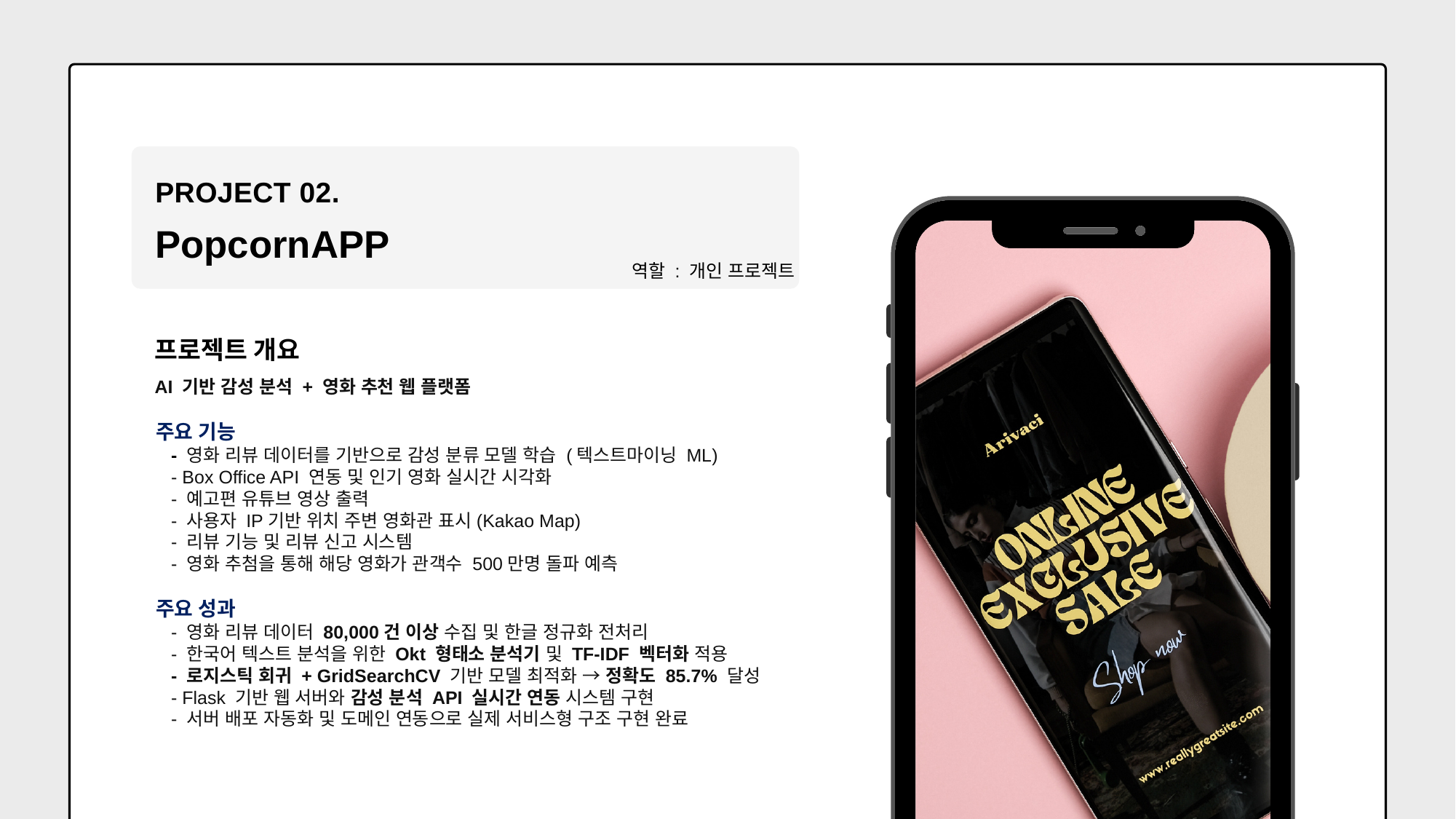

PROJECT 02.

PopcornAPP
역할 : 개인 프로젝트
프로젝트 개요
AI 기반 감성 분석 + 영화 추천 웹 플랫폼
주요 기능
   - 영화 리뷰 데이터를 기반으로 감성 분류 모델 학습 (텍스트마이닝 ML)
   - Box Office API 연동 및 인기 영화 실시간 시각화
   - 예고편 유튜브 영상 출력
   - 사용자 IP기반 위치 주변 영화관 표시(Kakao Map)
   - 리뷰 기능 및 리뷰 신고 시스템
   - 영화 추첨을 통해 해당 영화가 관객수 500만명 돌파 예측
주요 성과
   - 영화 리뷰 데이터 80,000건 이상 수집 및 한글 정규화 전처리
   - 한국어 텍스트 분석을 위한 Okt 형태소 분석기 및 TF-IDF 벡터화 적용
   - 로지스틱 회귀 + GridSearchCV 기반 모델 최적화 → 정확도 85.7% 달성
   - Flask 기반 웹 서버와 감성 분석 API 실시간 연동 시스템 구현
   - 서버 배포 자동화 및 도메인 연동으로 실제 서비스형 구조 구현 완료